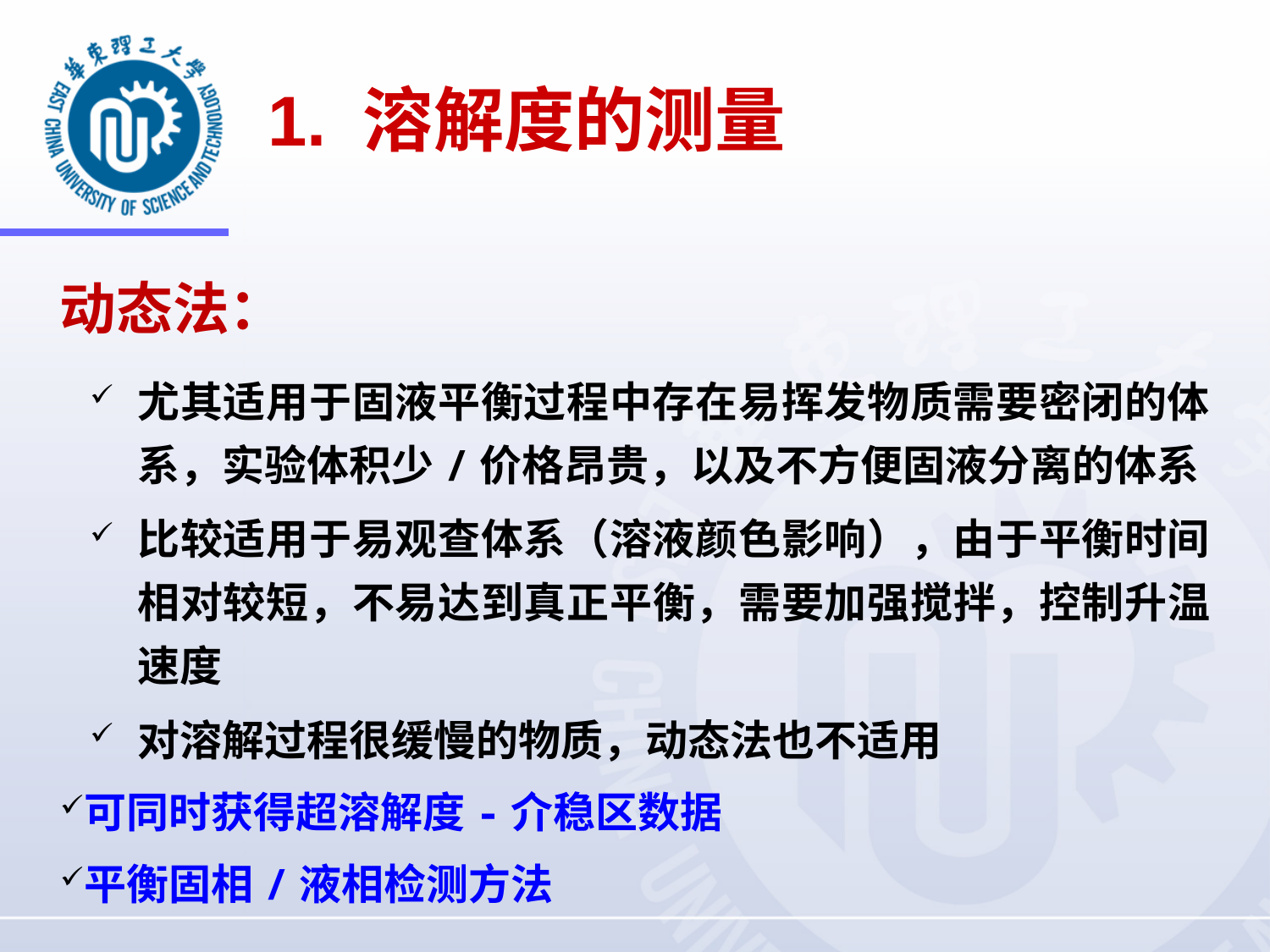

# 1. 溶解度的测量
动态法：
尤其适用于固液平衡过程中存在易挥发物质需要密闭的体系，实验体积少/价格昂贵，以及不方便固液分离的体系
比较适用于易观查体系（溶液颜色影响），由于平衡时间相对较短，不易达到真正平衡，需要加强搅拌，控制升温速度
对溶解过程很缓慢的物质，动态法也不适用
可同时获得超溶解度-介稳区数据
平衡固相/液相检测方法